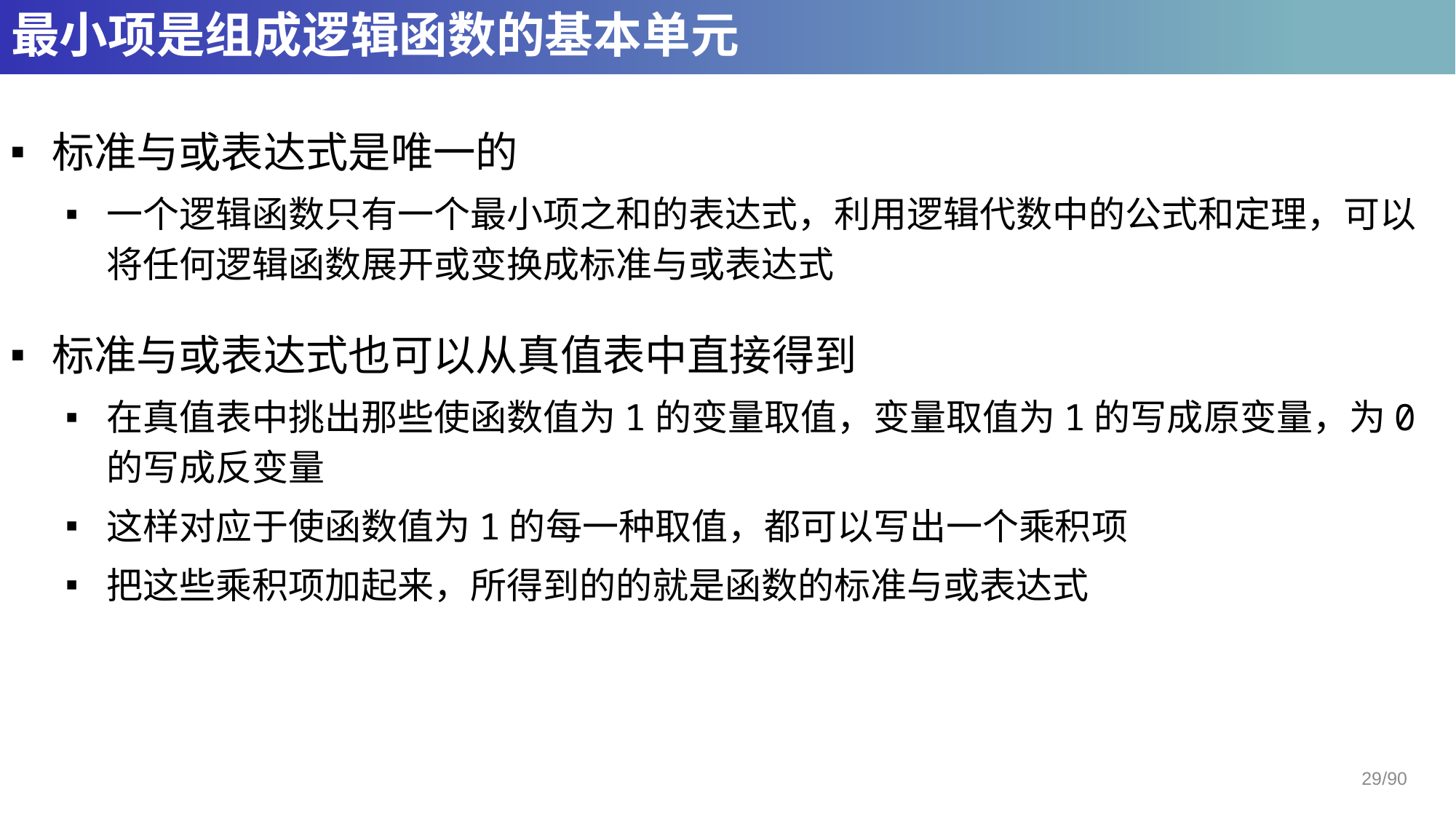

# 最小项是组成逻辑函数的基本单元
标准与或表达式是唯一的
一个逻辑函数只有一个最小项之和的表达式，利用逻辑代数中的公式和定理，可以将任何逻辑函数展开或变换成标准与或表达式
标准与或表达式也可以从真值表中直接得到
在真值表中挑出那些使函数值为1的变量取值，变量取值为1的写成原变量，为0的写成反变量
这样对应于使函数值为1的每一种取值，都可以写出一个乘积项
把这些乘积项加起来，所得到的的就是函数的标准与或表达式
29/90